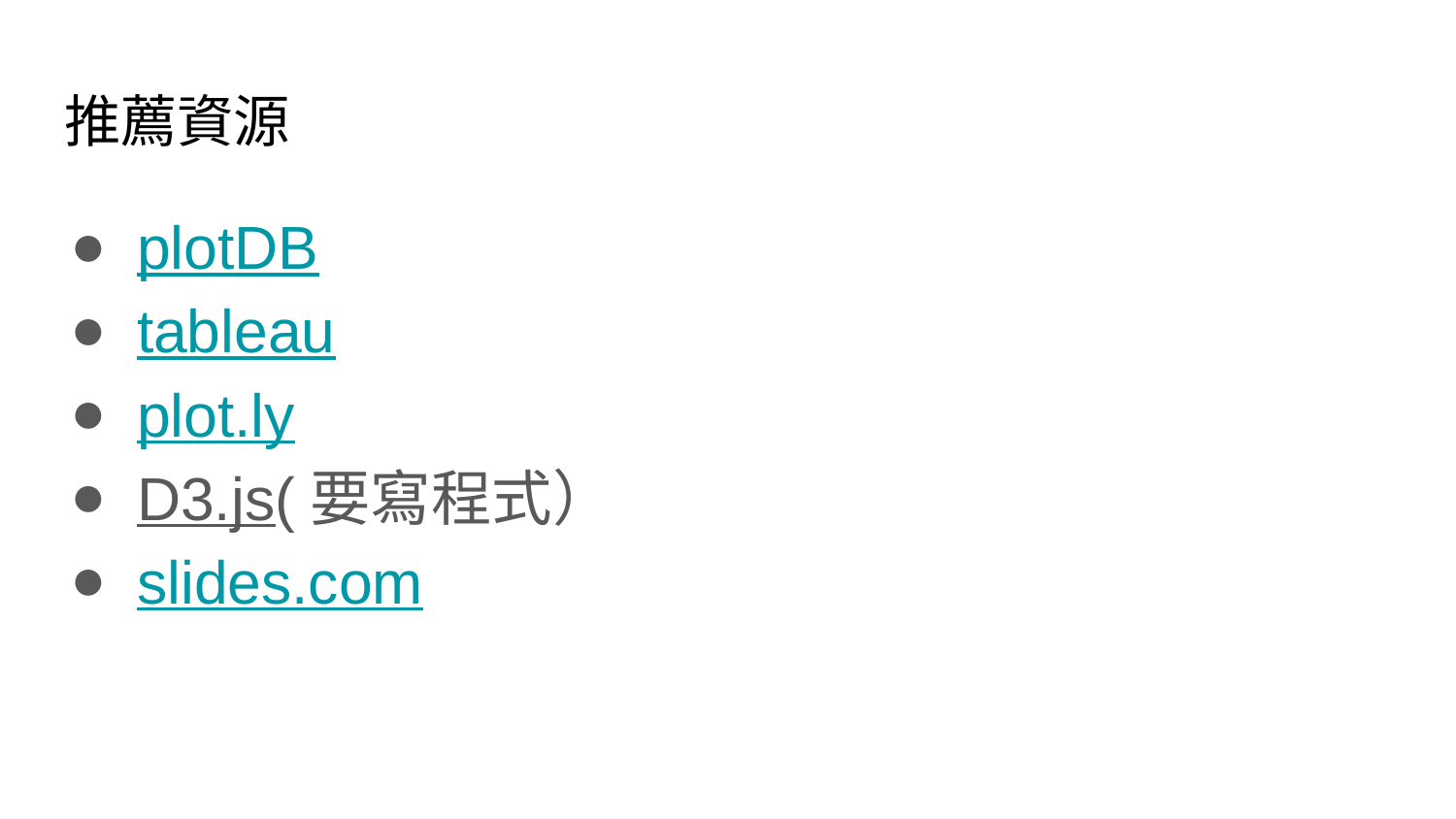

# 推薦資源
plotDB
tableau
plot.ly
D3.js(要寫程式）
slides.com